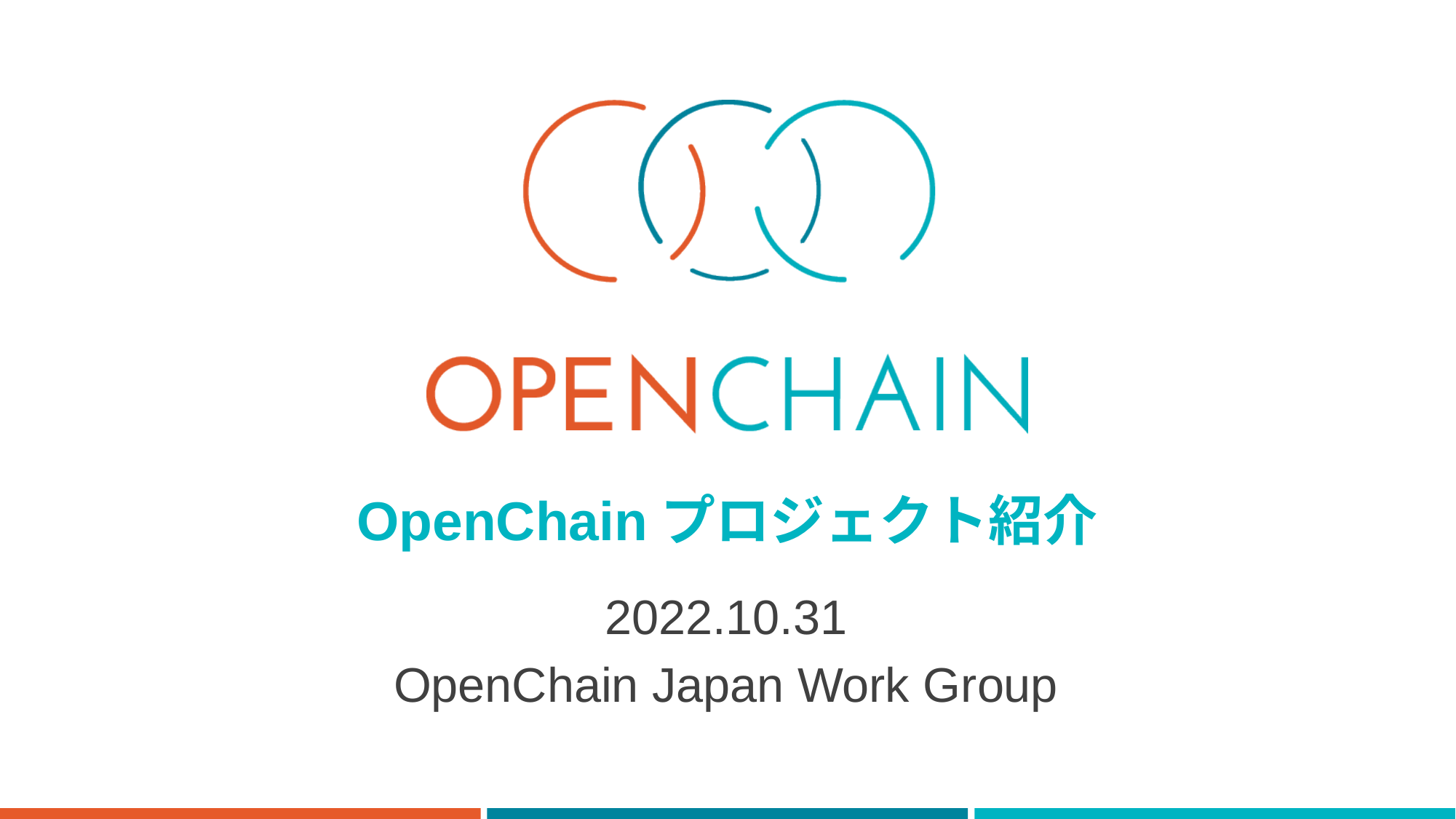

# OpenChainプロジェクト紹介
2022.10.31
OpenChain Japan Work Group